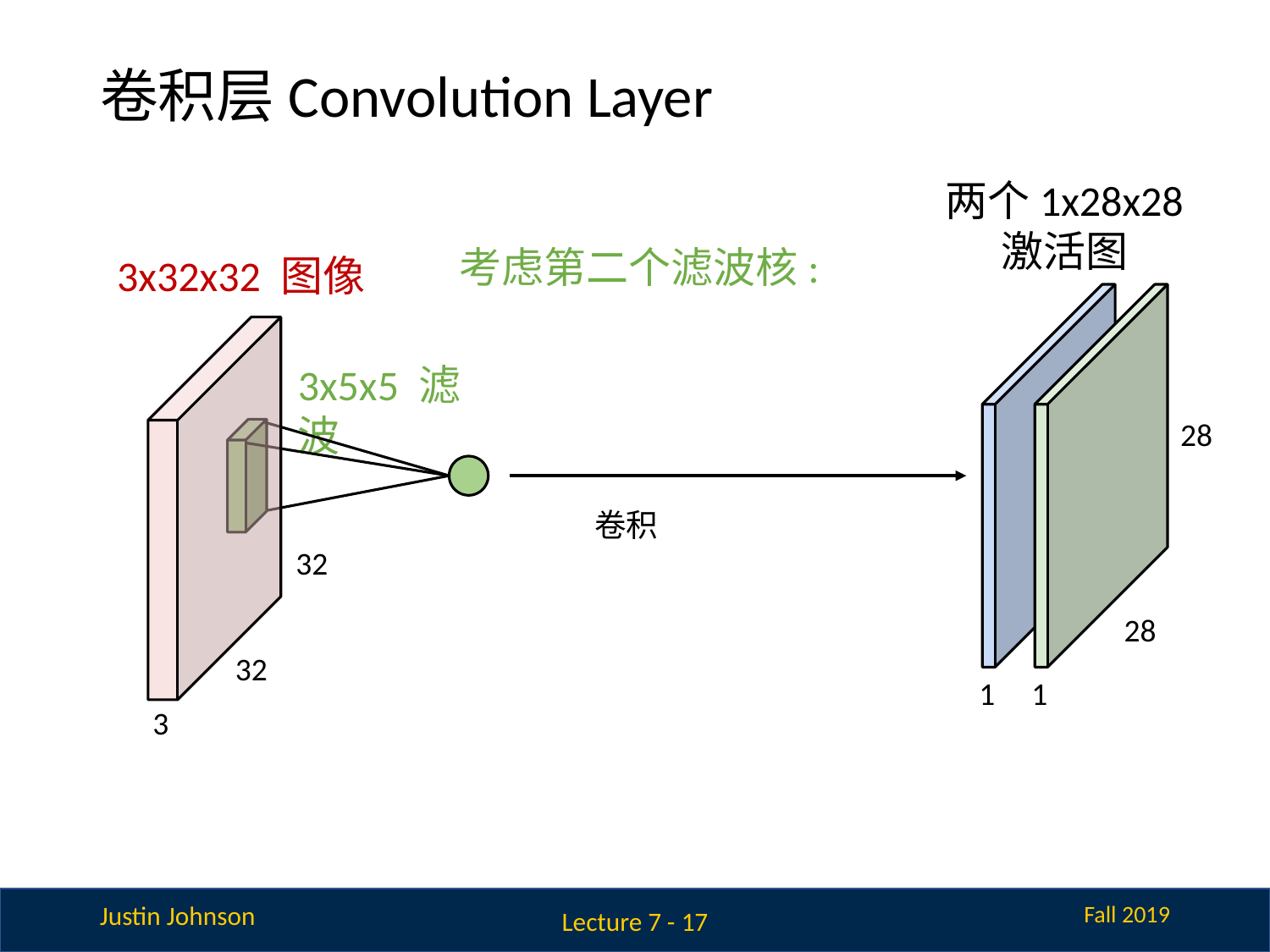

# 卷积层Convolution Layer
两个1x28x28 激活图
考虑第二个滤波核:
3x32x32 图像

3x5x5 滤波
28
28

卷积
32
28
32
1
1
3
Lecture 7 - 17